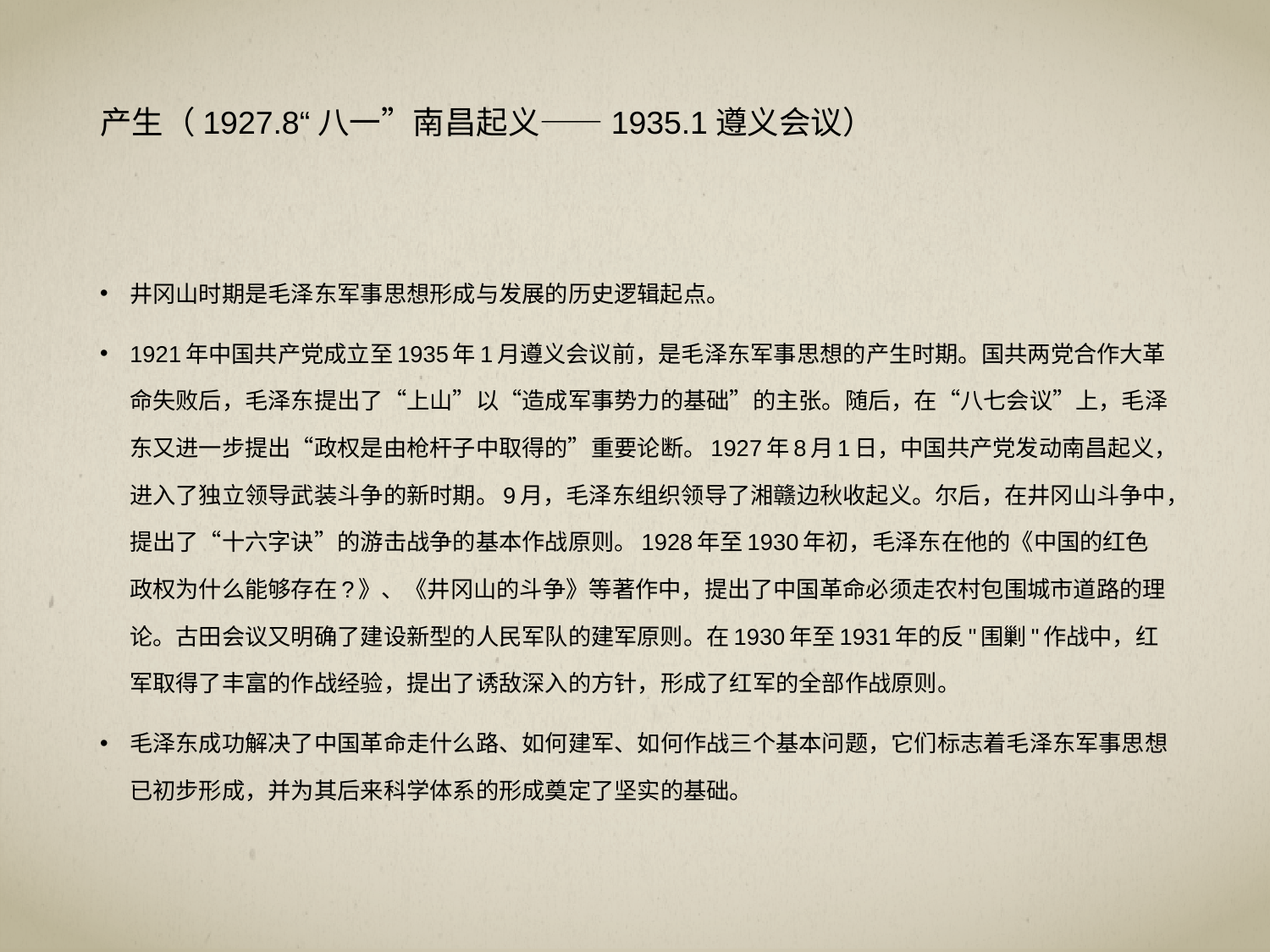

# 产生（1927.8“八一”南昌起义——1935.1遵义会议）
井冈山时期是毛泽东军事思想形成与发展的历史逻辑起点。
1921年中国共产党成立至1935年1月遵义会议前，是毛泽东军事思想的产生时期。国共两党合作大革命失败后，毛泽东提出了“上山”以“造成军事势力的基础”的主张。随后，在“八七会议”上，毛泽东又进一步提出“政权是由枪杆子中取得的”重要论断。1927年8月1日，中国共产党发动南昌起义，进入了独立领导武装斗争的新时期。9月，毛泽东组织领导了湘赣边秋收起义。尔后，在井冈山斗争中，提出了“十六字诀”的游击战争的基本作战原则。1928年至1930年初，毛泽东在他的《中国的红色政权为什么能够存在?》、《井冈山的斗争》等著作中，提出了中国革命必须走农村包围城市道路的理论。古田会议又明确了建设新型的人民军队的建军原则。在1930年至1931年的反"围剿"作战中，红军取得了丰富的作战经验，提出了诱敌深入的方针，形成了红军的全部作战原则。
毛泽东成功解决了中国革命走什么路、如何建军、如何作战三个基本问题，它们标志着毛泽东军事思想已初步形成，并为其后来科学体系的形成奠定了坚实的基础。